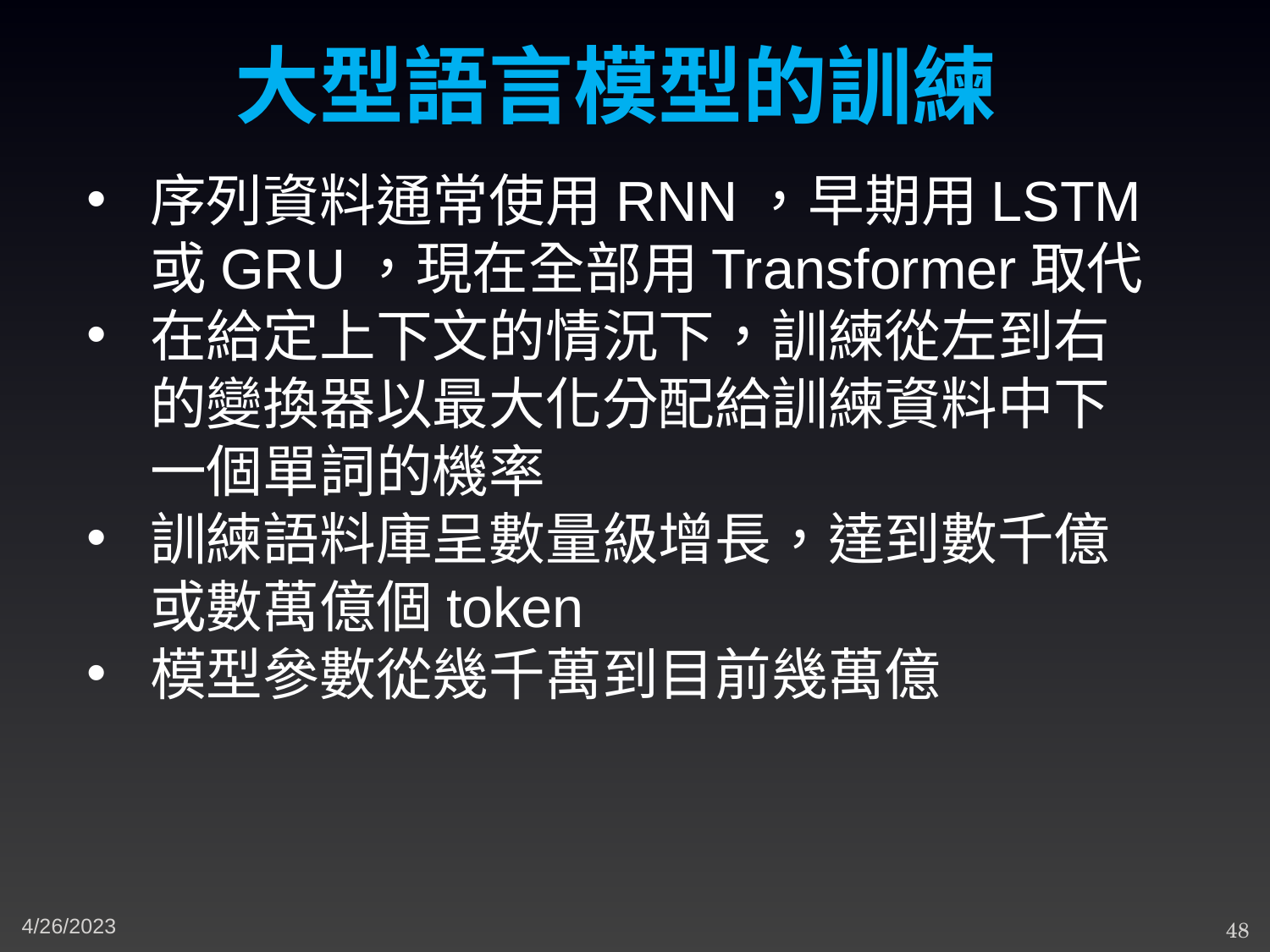

大型語言模型的訓練
序列資料通常使用RNN，早期用LSTM或GRU，現在全部用Transformer取代
在給定上下文的情況下，訓練從左到右的變換器以最大化分配給訓練資料中下一個單詞的機率
訓練語料庫呈數量級增長，達到數千億或數萬億個token
模型參數從幾千萬到目前幾萬億
4/26/2023
48